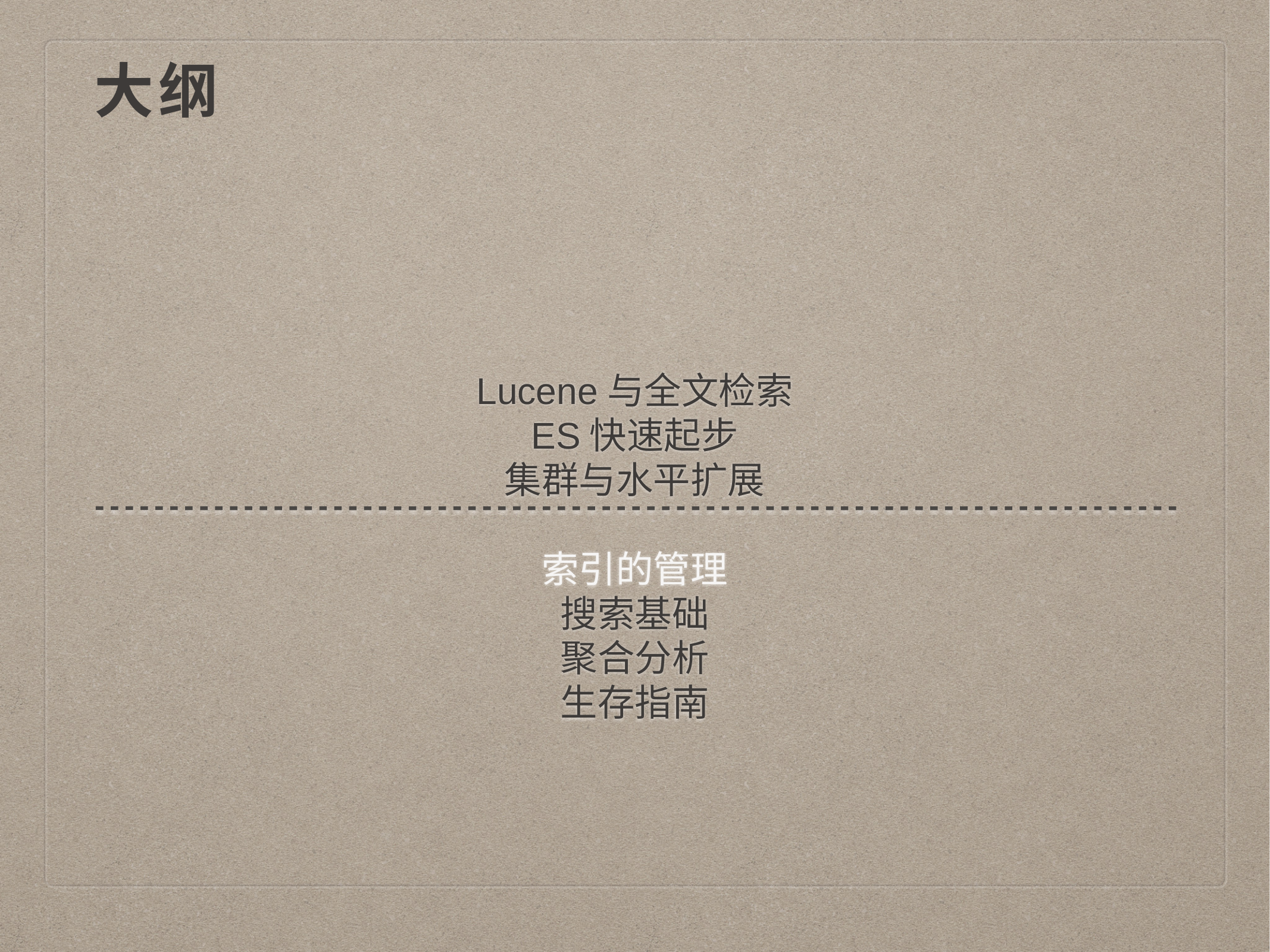

# 大纲
Lucene与全文检索
ES快速起步
集群与水平扩展

索引的管理
搜索基础
聚合分析
生存指南

2